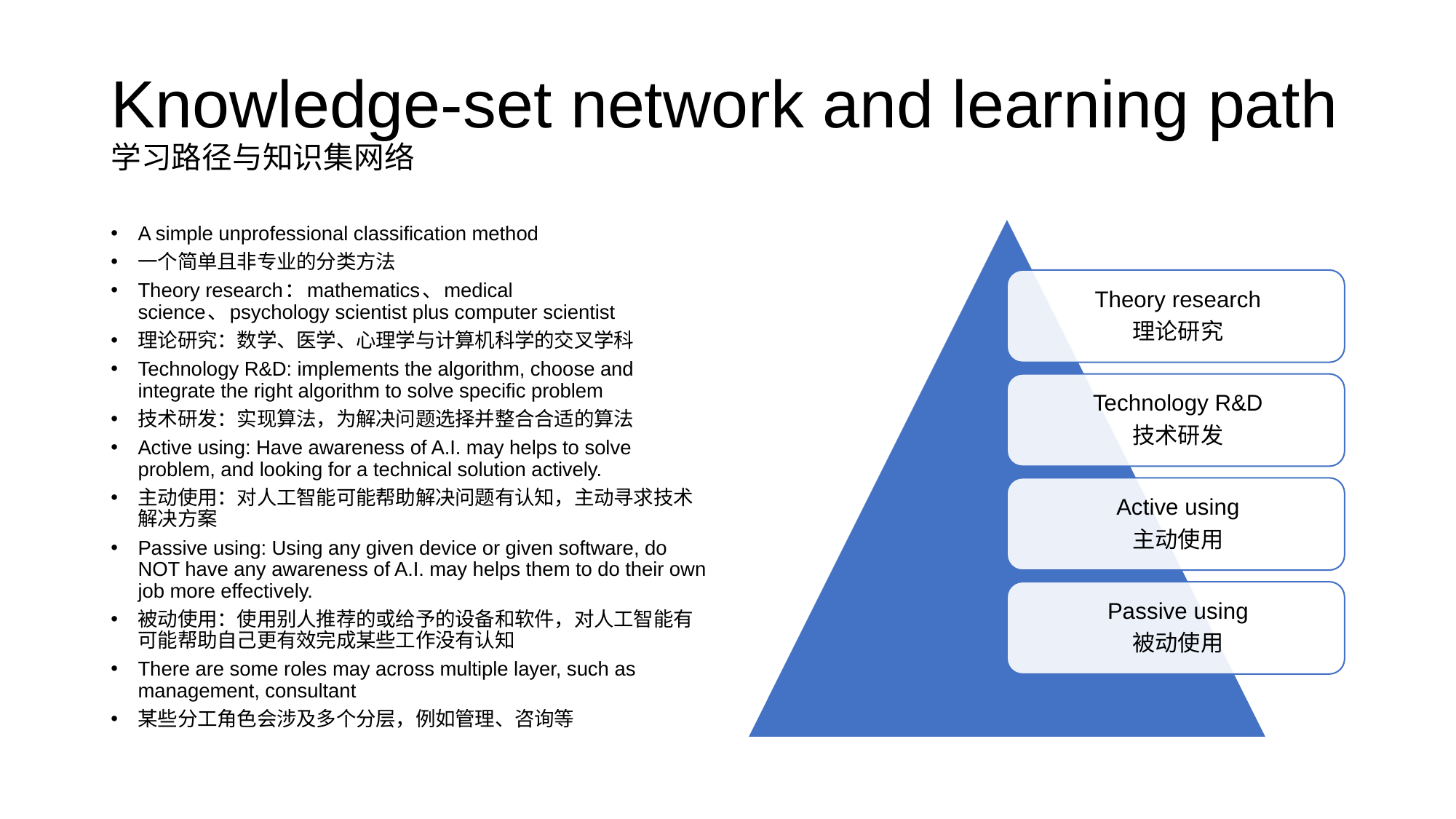

# Knowledge-set network and learning path 学习路径与知识集网络
A simple unprofessional classification method
一个简单且非专业的分类方法
Theory research：mathematics、medical science、psychology scientist plus computer scientist
理论研究：数学、医学、心理学与计算机科学的交叉学科
Technology R&D: implements the algorithm, choose and integrate the right algorithm to solve specific problem
技术研发：实现算法，为解决问题选择并整合合适的算法
Active using: Have awareness of A.I. may helps to solve problem, and looking for a technical solution actively.
主动使用：对人工智能可能帮助解决问题有认知，主动寻求技术解决方案
Passive using: Using any given device or given software, do NOT have any awareness of A.I. may helps them to do their own job more effectively.
被动使用：使用别人推荐的或给予的设备和软件，对人工智能有可能帮助自己更有效完成某些工作没有认知
There are some roles may across multiple layer, such as management, consultant
某些分工角色会涉及多个分层，例如管理、咨询等
Theory research
理论研究
Technology R&D
技术研发
Active using
主动使用
Passive using
被动使用